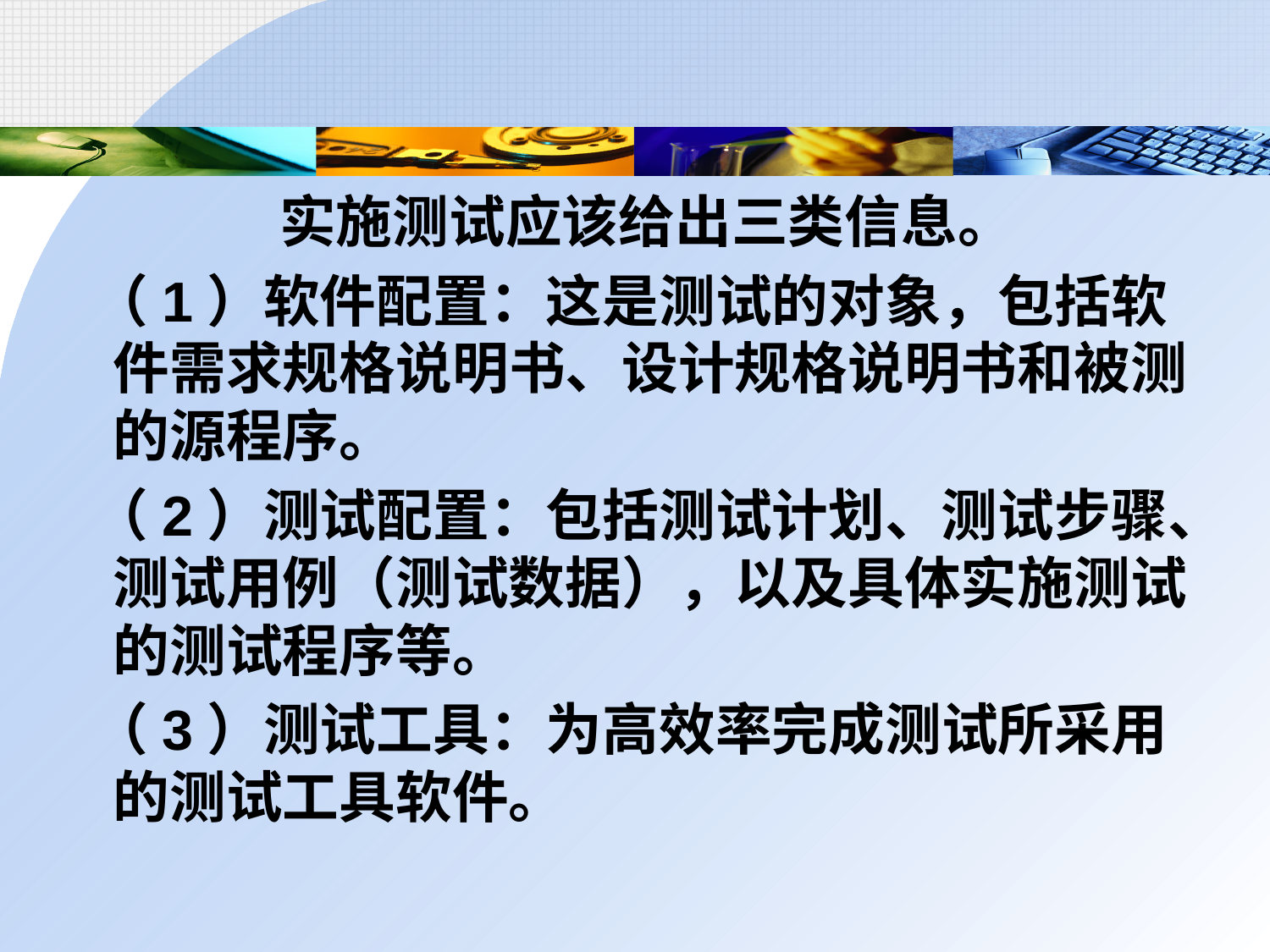

实施测试应该给出三类信息。
 （1）软件配置：这是测试的对象，包括软件需求规格说明书、设计规格说明书和被测的源程序。
 （2）测试配置：包括测试计划、测试步骤、测试用例（测试数据），以及具体实施测试的测试程序等。
 （3）测试工具：为高效率完成测试所采用的测试工具软件。